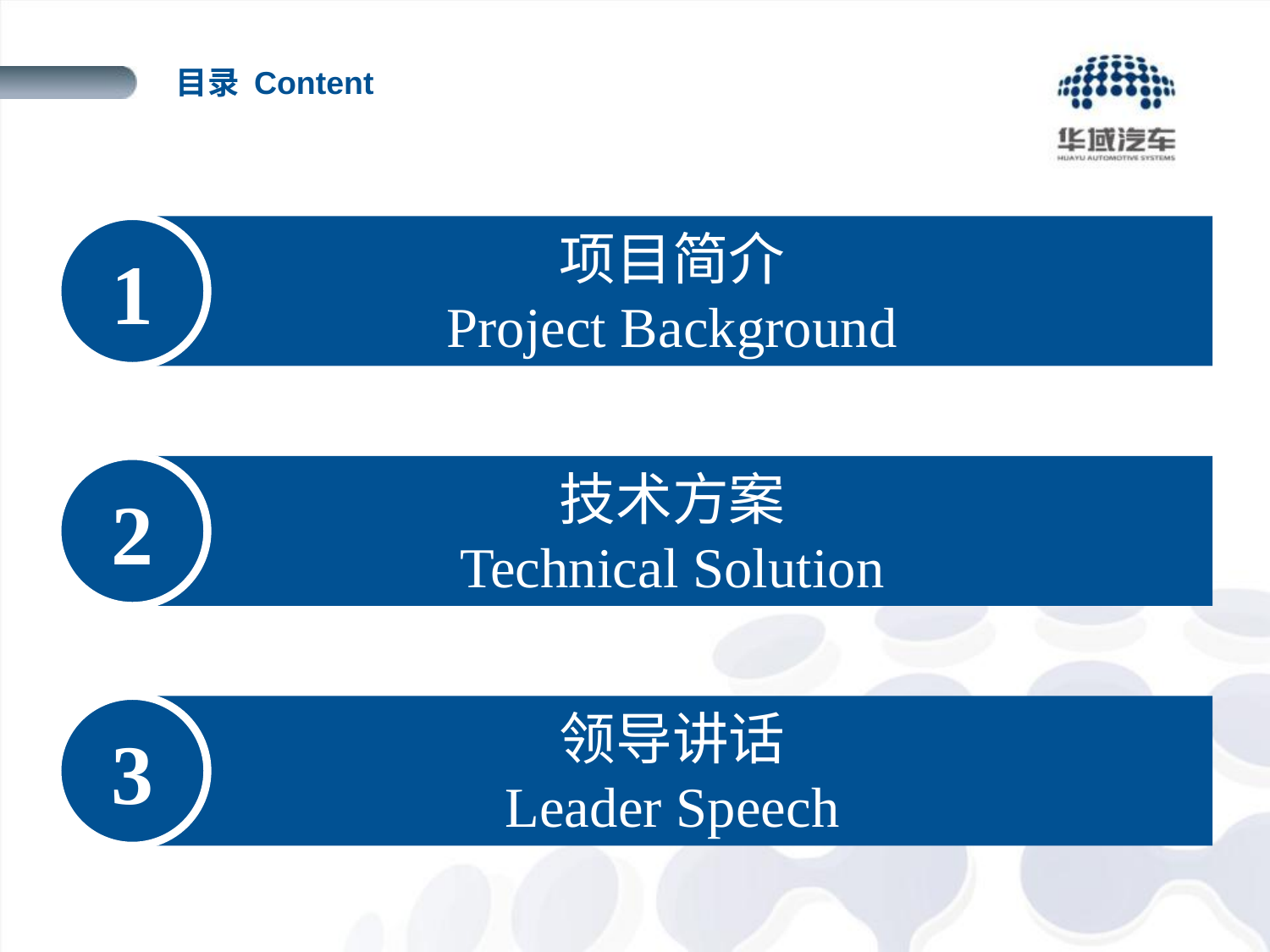

目录 Content
项目简介
Project Background
1
技术方案
Technical Solution
2
领导讲话
Leader Speech
3